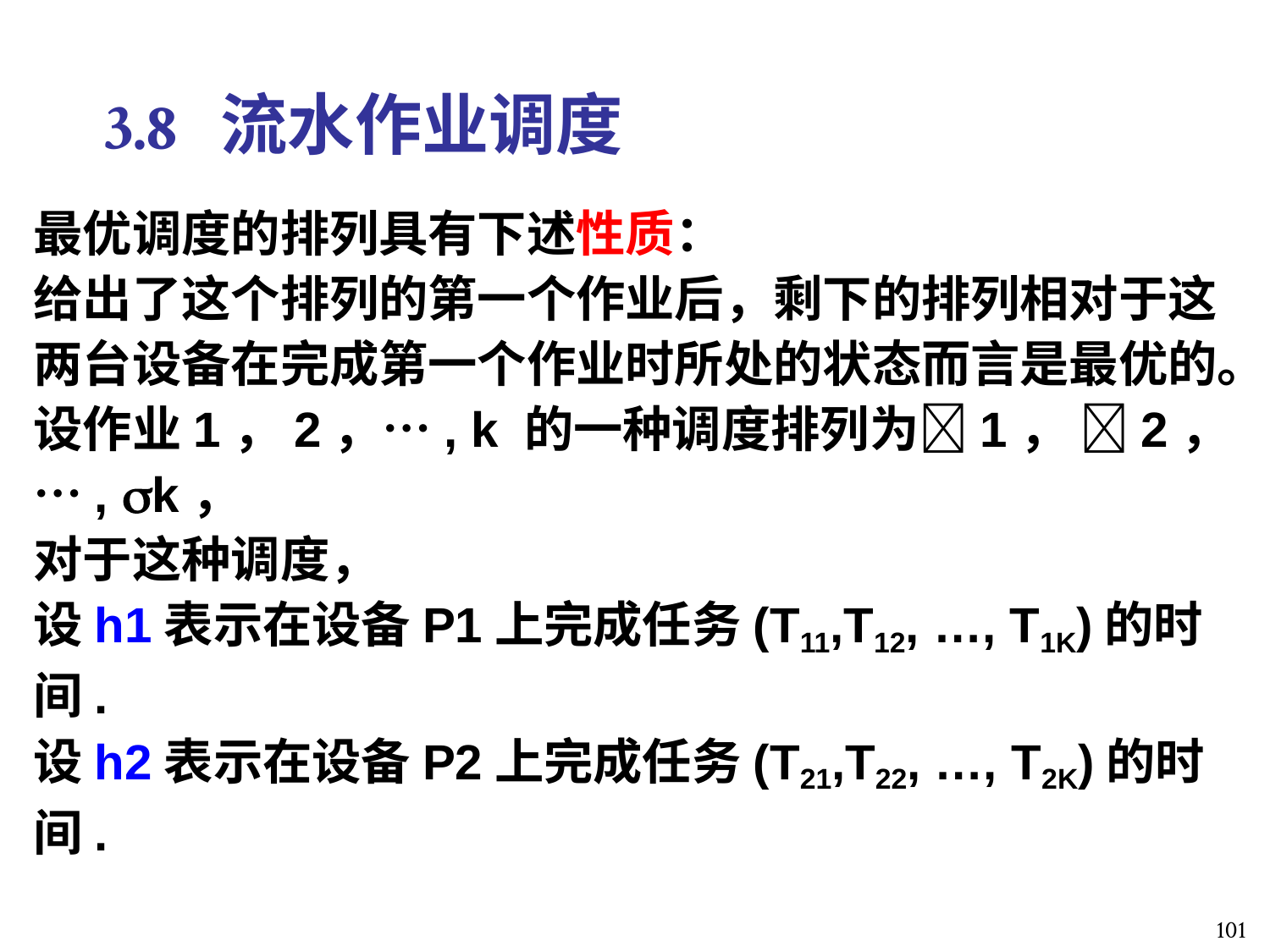

3.8  流水作业调度
最优调度的排列具有下述性质：
给出了这个排列的第一个作业后，剩下的排列相对于这两台设备在完成第一个作业时所处的状态而言是最优的。
设作业1，2，…, k 的一种调度排列为σ1， σ2，…, σk，
对于这种调度，
设h1表示在设备P1上完成任务(T11,T12, …, T1K)的时间.
设h2表示在设备P2上完成任务(T21,T22, …, T2K)的时间.
101